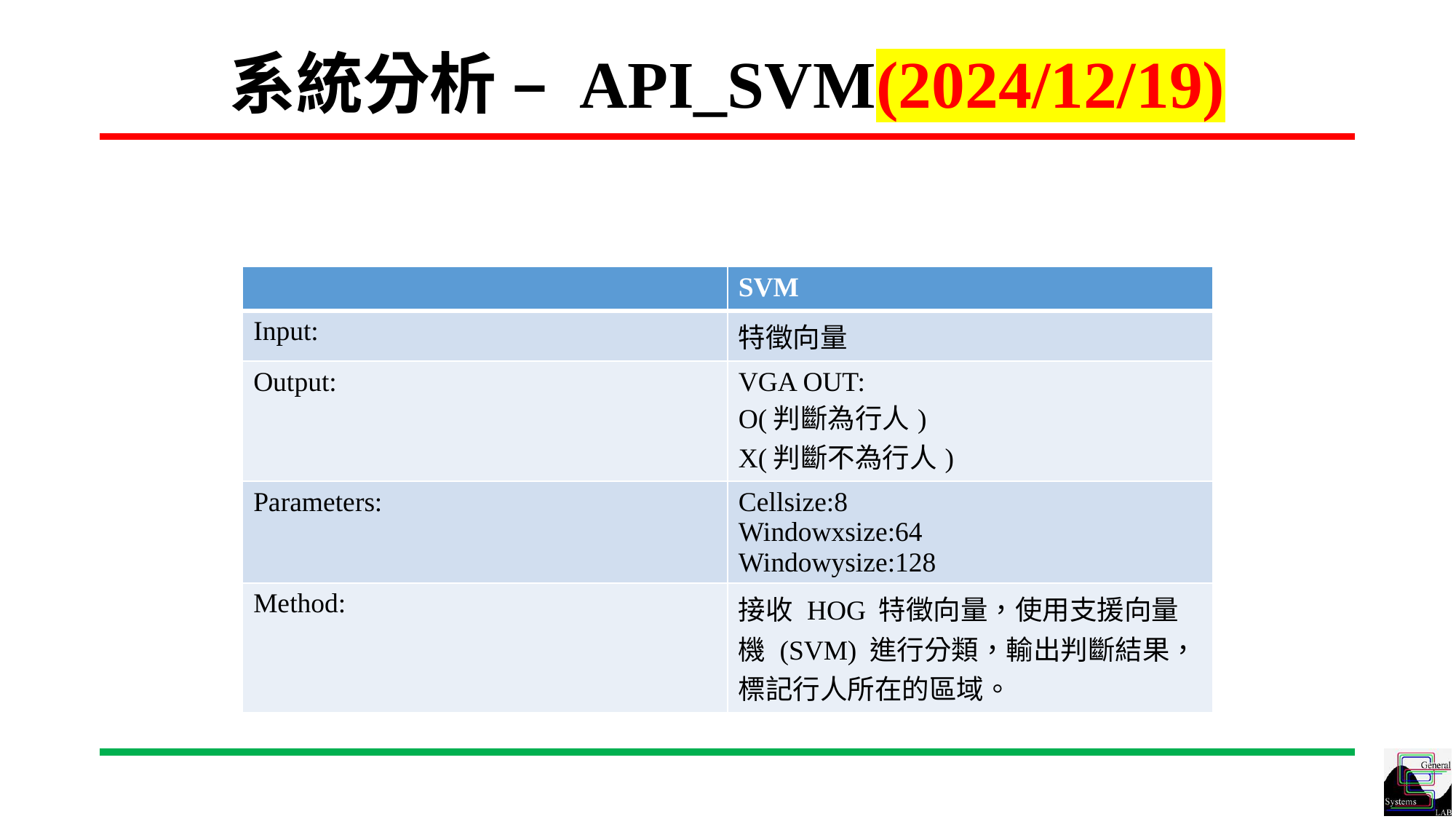

# 系統分析 – API_SVM(2024/12/19)
|  | SVM |
| --- | --- |
| Input: | 特徵向量 |
| Output: | VGA OUT: O(判斷為行人) X(判斷不為行人) |
| Parameters: | Cellsize:8 Windowxsize:64 Windowysize:128 |
| Method: | 接收 HOG 特徵向量，使用支援向量機 (SVM) 進行分類，輸出判斷結果，標記行人所在的區域。 |